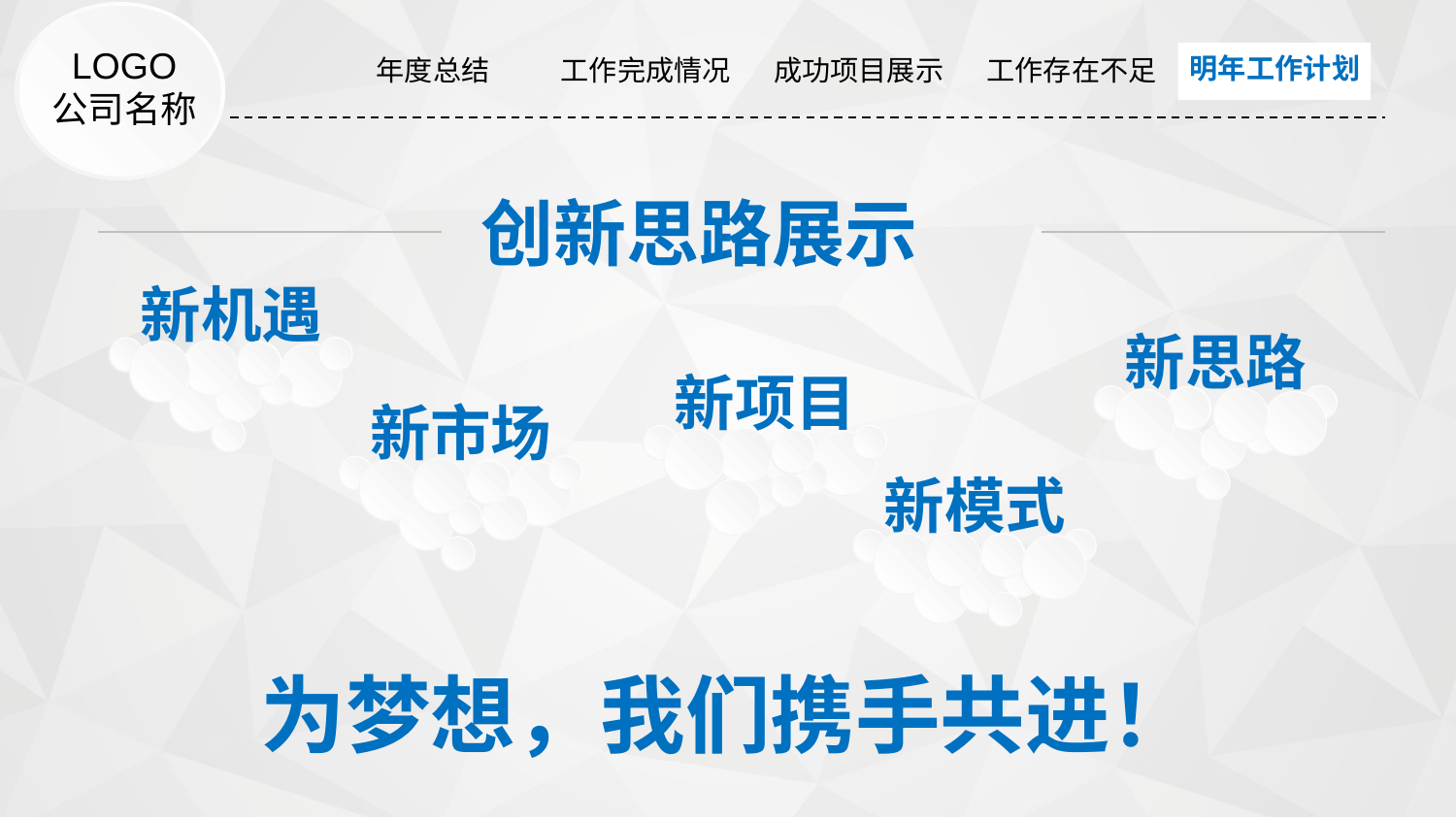

| 年度总结 | 工作完成情况 | 成功项目展示 | 工作存在不足 | 明年工作计划 |
| --- | --- | --- | --- | --- |

明年工作计划
LOGO
公司名称
创新思路展示
新机遇
新思路

新项目

新市场

新模式

为梦想，我们携手共进！